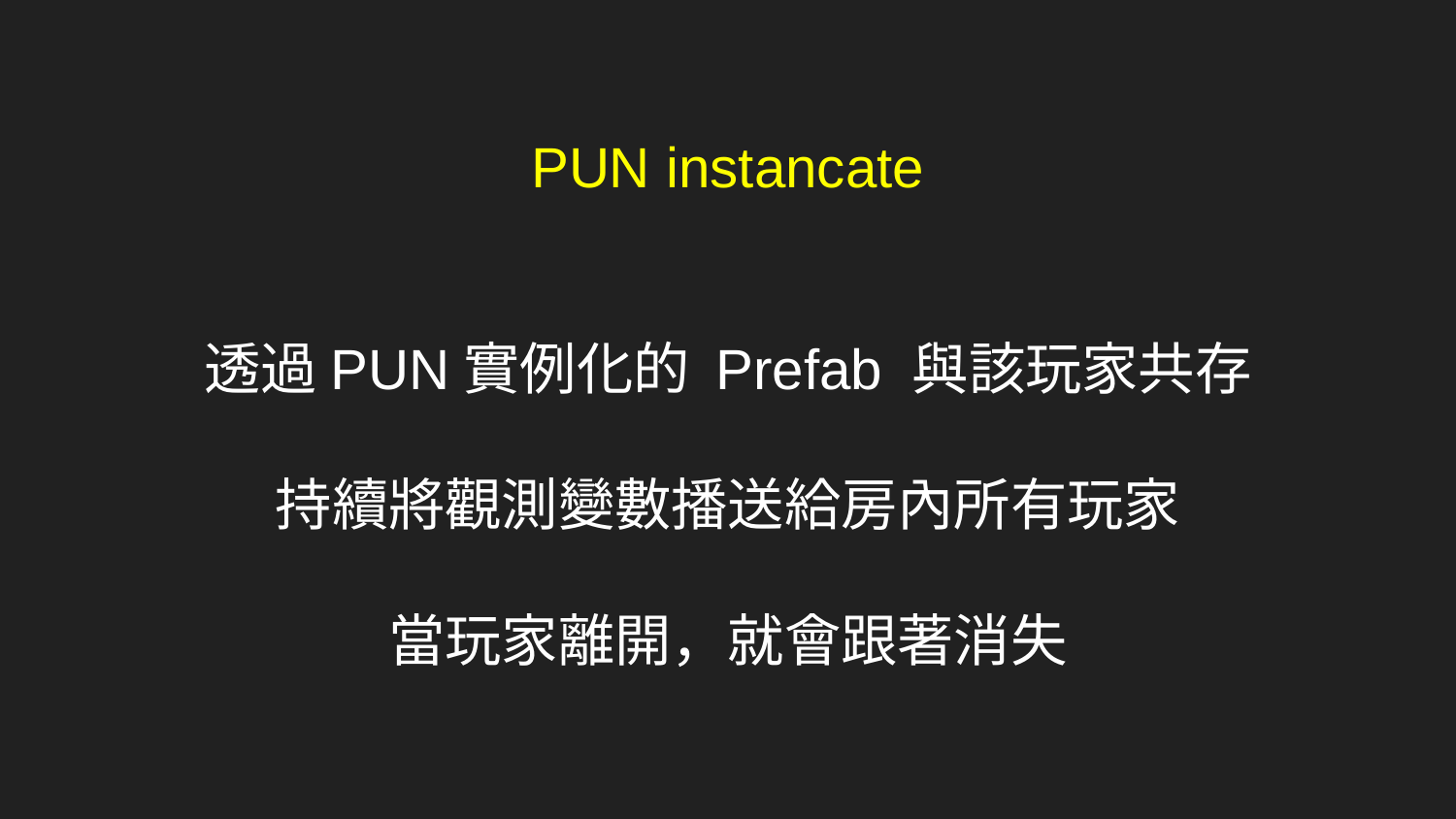

PUN instancate
透過PUN實例化的 Prefab 與該玩家共存

持續將觀測變數播送給房內所有玩家

當玩家離開，就會跟著消失